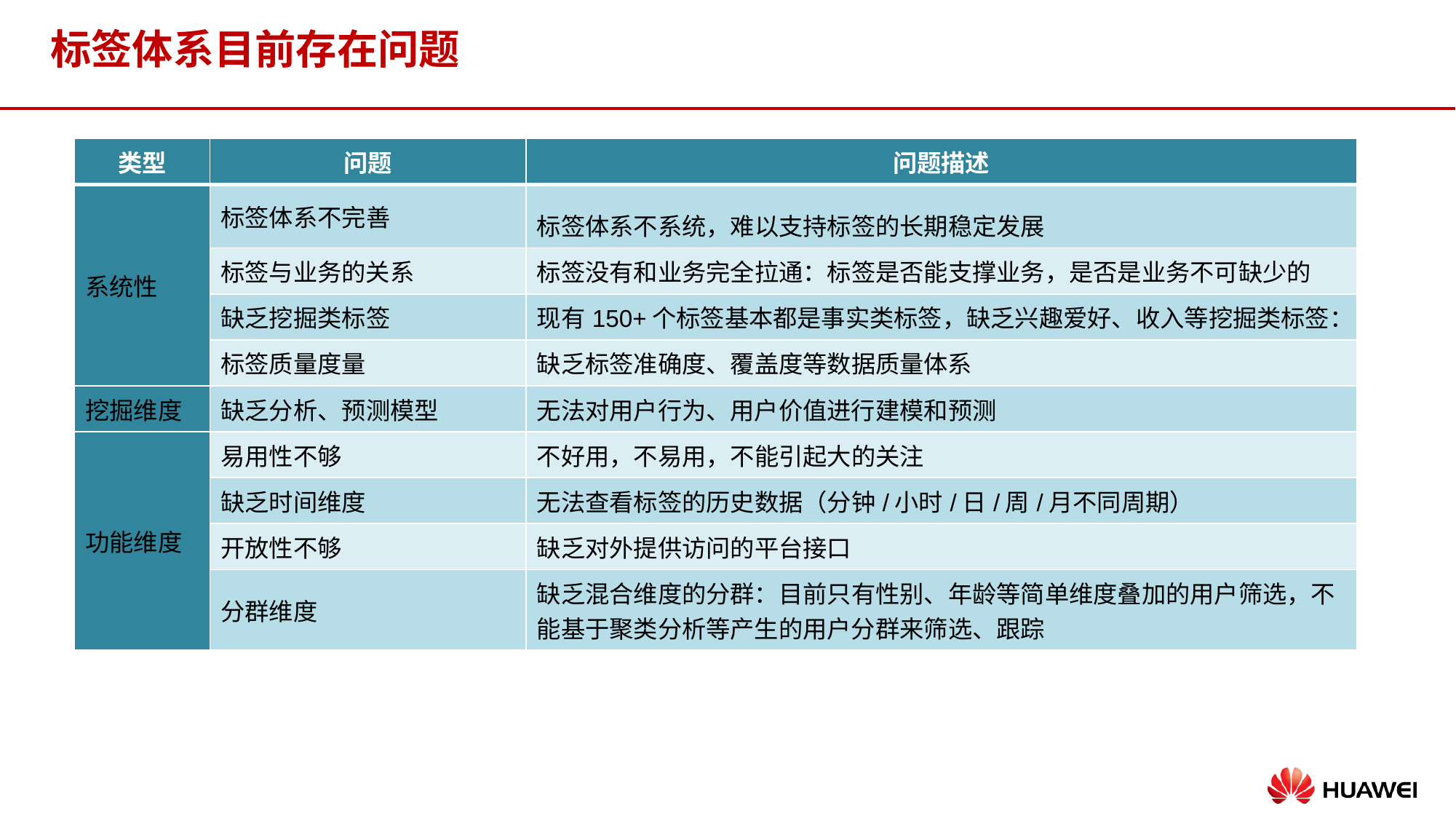

# 标签体系目前存在问题
| 类型 | 问题 | 问题描述 |
| --- | --- | --- |
| 系统性 | 标签体系不完善 | 标签体系不系统，难以支持标签的长期稳定发展 |
|  | 标签与业务的关系 | 标签没有和业务完全拉通：标签是否能支撑业务，是否是业务不可缺少的 |
|  | 缺乏挖掘类标签 | 现有150+个标签基本都是事实类标签，缺乏兴趣爱好、收入等挖掘类标签： |
|  | 标签质量度量 | 缺乏标签准确度、覆盖度等数据质量体系 |
| 挖掘维度 | 缺乏分析、预测模型 | 无法对用户行为、用户价值进行建模和预测 |
| 功能维度 | 易用性不够 | 不好用，不易用，不能引起大的关注 |
|  | 缺乏时间维度 | 无法查看标签的历史数据（分钟/小时/日/周/月不同周期） |
|  | 开放性不够 | 缺乏对外提供访问的平台接口 |
|  | 分群维度 | 缺乏混合维度的分群：目前只有性别、年龄等简单维度叠加的用户筛选，不能基于聚类分析等产生的用户分群来筛选、跟踪 |